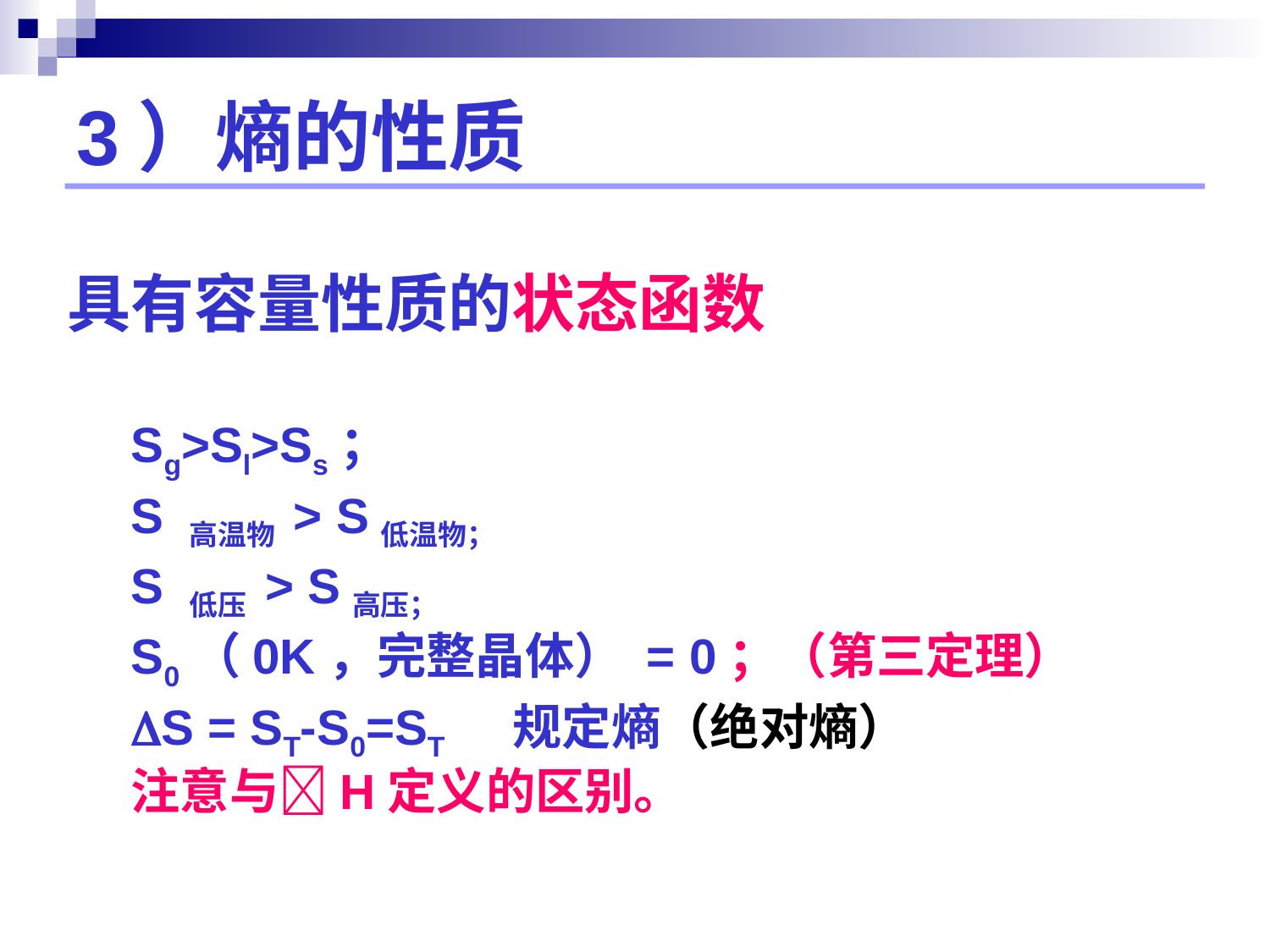

# 3）熵的性质

具有容量性质的状态函数

Sg>Sl>Ss；
S 高温物 > S低温物；
S 低压 > S高压；
S0（0K，完整晶体） = 0；（第三定理）
ΔS = ST-S0=ST       规定熵（绝对熵）
注意与ΔH定义的区别。